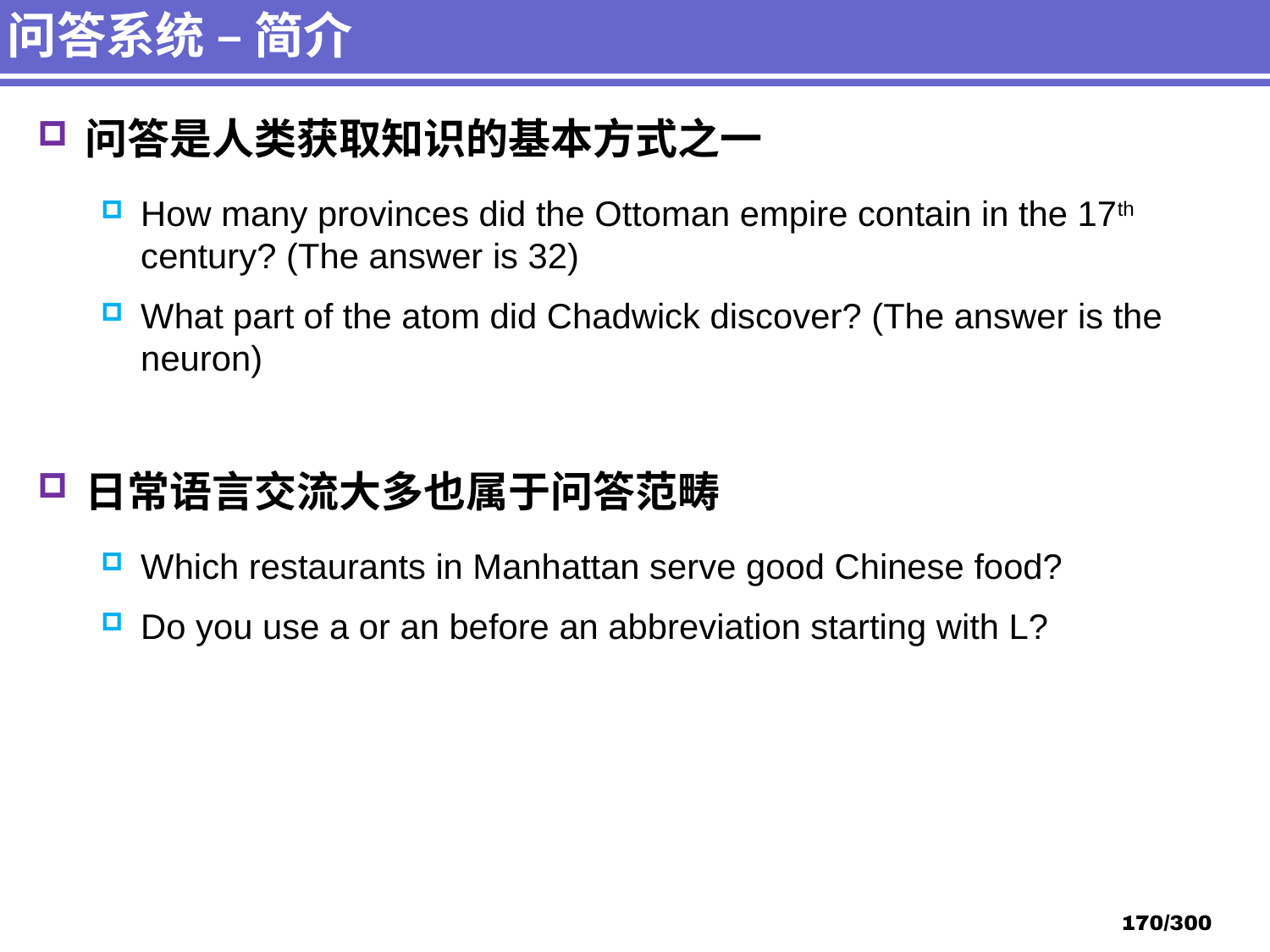

# 问答系统 – 简介
问答是人类获取知识的基本方式之一
How many provinces did the Ottoman empire contain in the 17th century? (The answer is 32)
What part of the atom did Chadwick discover? (The answer is the neuron)

日常语言交流大多也属于问答范畴
Which restaurants in Manhattan serve good Chinese food?
Do you use a or an before an abbreviation starting with L?

170/300